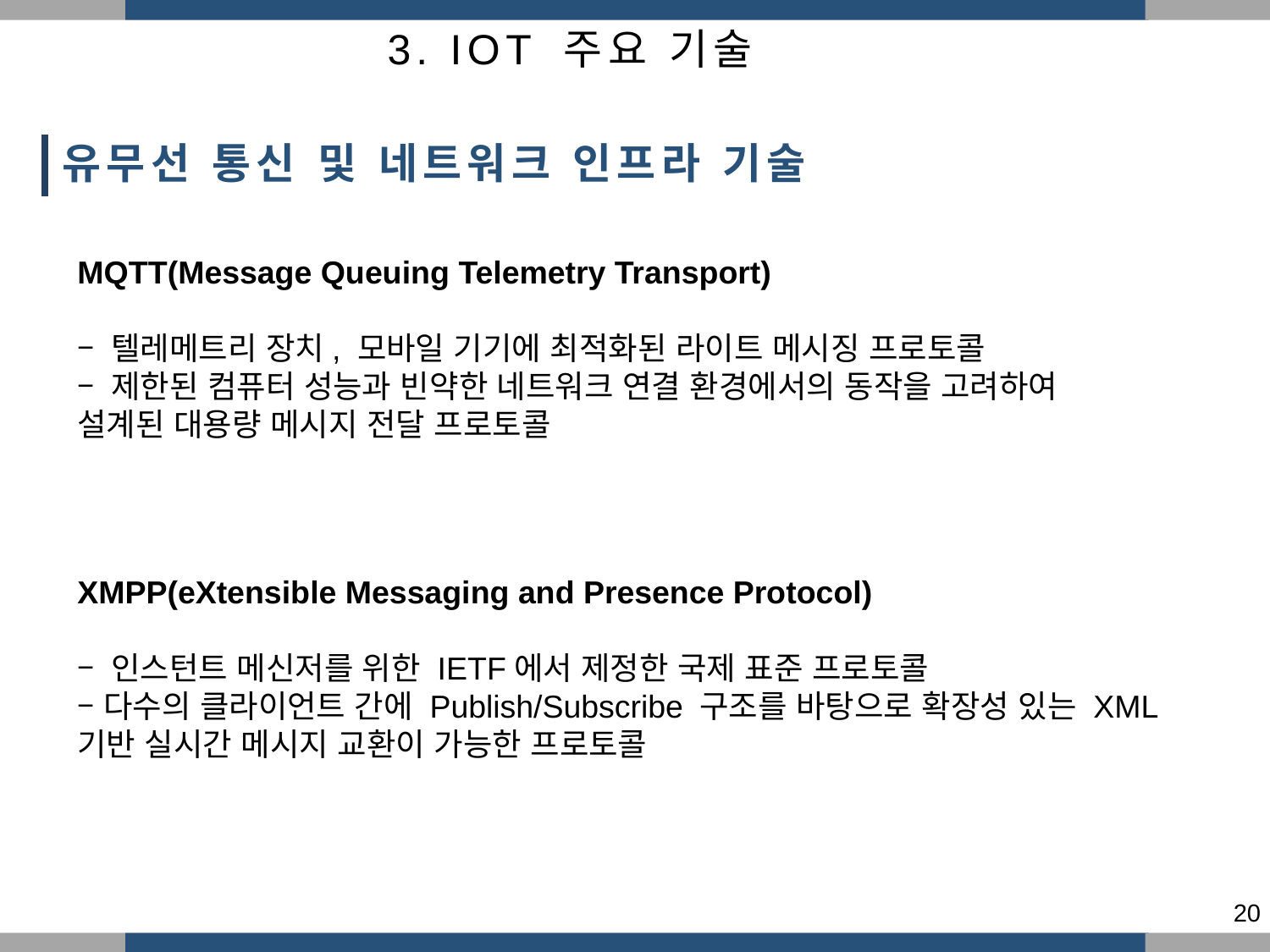

3. IOT 주요 기술
유무선 통신 및 네트워크 인프라 기술
MQTT(Message Queuing Telemetry Transport)
– 텔레메트리 장치, 모바일 기기에 최적화된 라이트 메시징 프로토콜
– 제한된 컴퓨터 성능과 빈약한 네트워크 연결 환경에서의 동작을 고려하여
설계된 대용량 메시지 전달 프로토콜

XMPP(eXtensible Messaging and Presence Protocol)
 
– 인스턴트 메신저를 위한 IETF에서 제정한 국제 표준 프로토콜
– 다수의 클라이언트 간에 Publish/Subscribe 구조를 바탕으로 확장성 있는 XML 기반 실시간 메시지 교환이 가능한 프로토콜
20